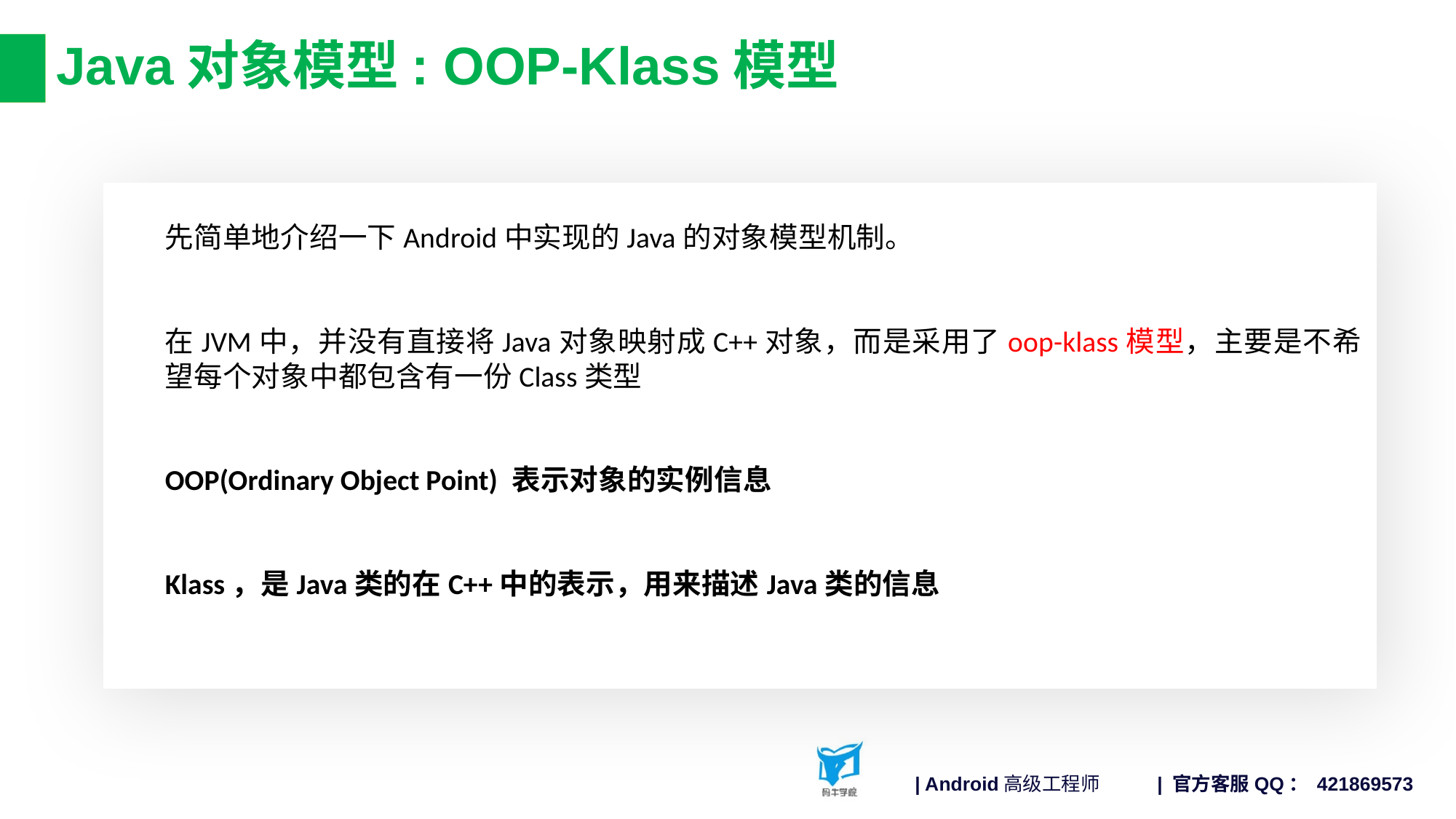

# Java对象模型: OOP-Klass模型

先简单地介绍一下Android中实现的Java的对象模型机制。

在JVM中，并没有直接将Java对象映射成C++对象，而是采用了oop-klass模型，主要是不希望每个对象中都包含有一份Class类型

OOP(Ordinary Object Point) 表示对象的实例信息

Klass，是Java类的在C++中的表示，用来描述Java类的信息